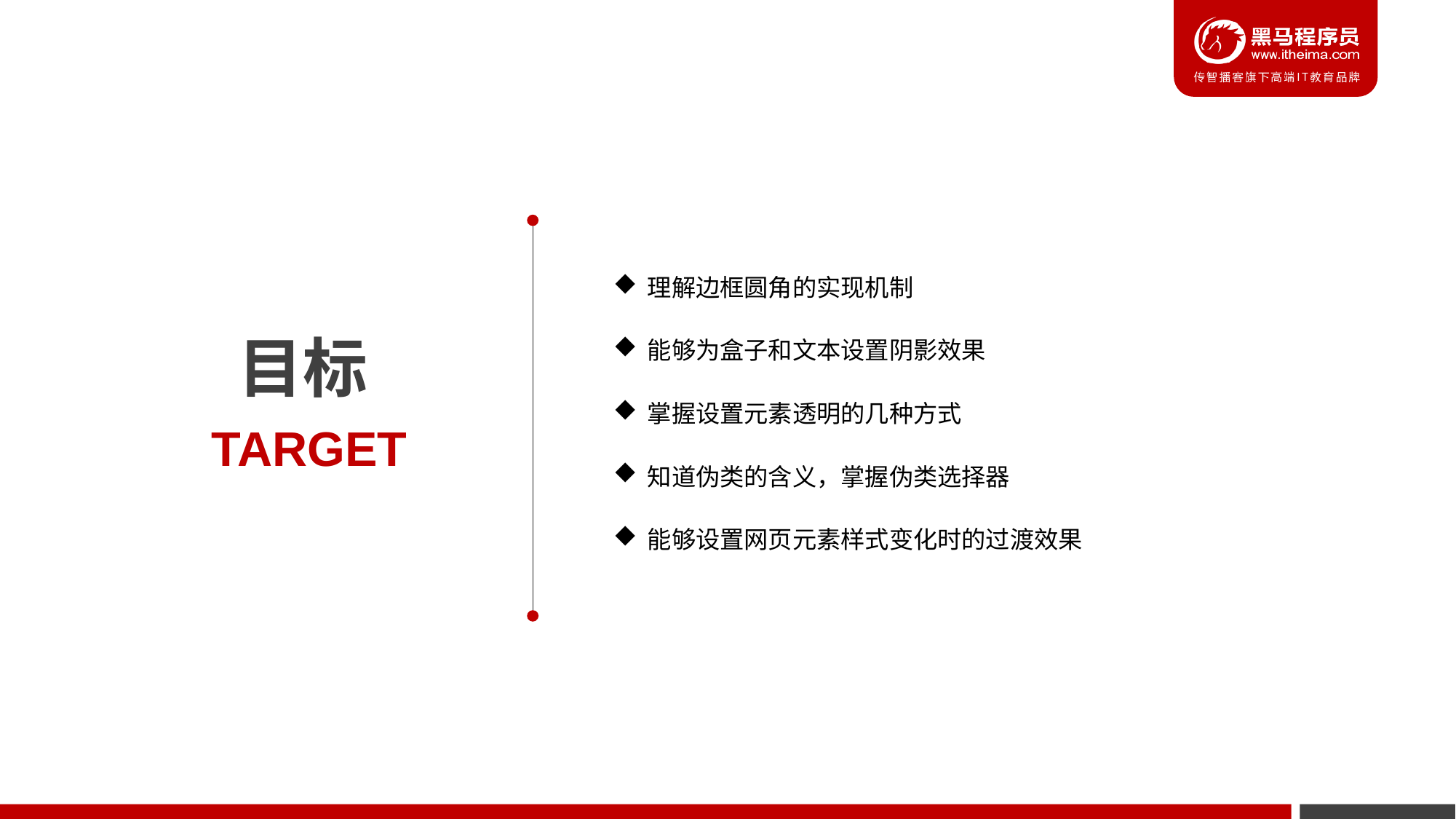

理解边框圆角的实现机制
能够为盒子和文本设置阴影效果
掌握设置元素透明的几种方式
知道伪类的含义，掌握伪类选择器
能够设置网页元素样式变化时的过渡效果